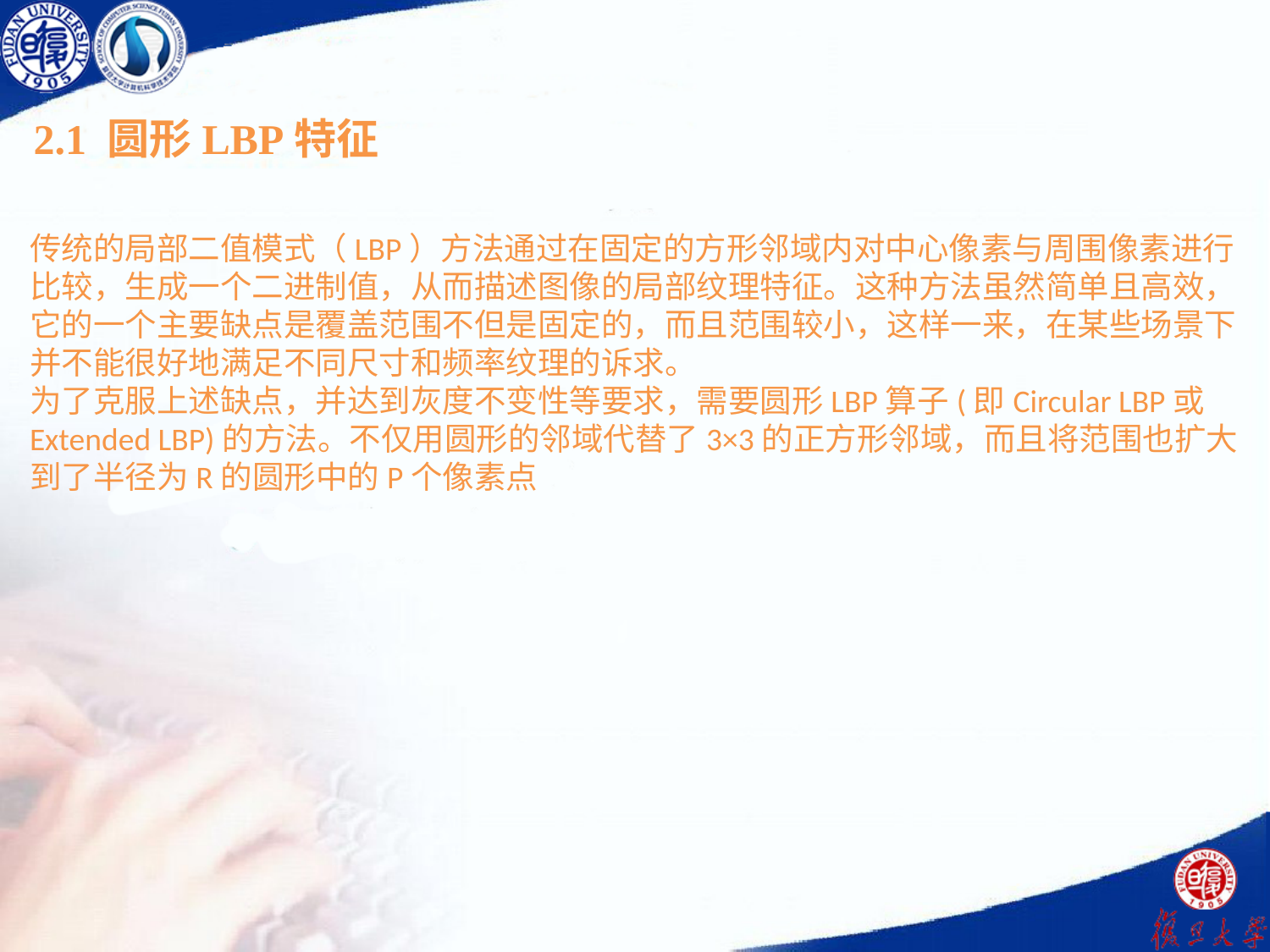

2.1 圆形LBP特征
传统的局部二值模式（LBP）方法通过在固定的方形邻域内对中心像素与周围像素进行比较，生成一个二进制值，从而描述图像的局部纹理特征。这种方法虽然简单且高效，它的一个主要缺点是覆盖范围不但是固定的，而且范围较小，这样一来，在某些场景下并不能很好地满足不同尺寸和频率纹理的诉求。
为了克服上述缺点，并达到灰度不变性等要求，需要圆形LBP算子(即Circular LBP或Extended LBP)的方法。不仅用圆形的邻域代替了3×3的正方形邻域，而且将范围也扩大到了半径为R的圆形中的P个像素点